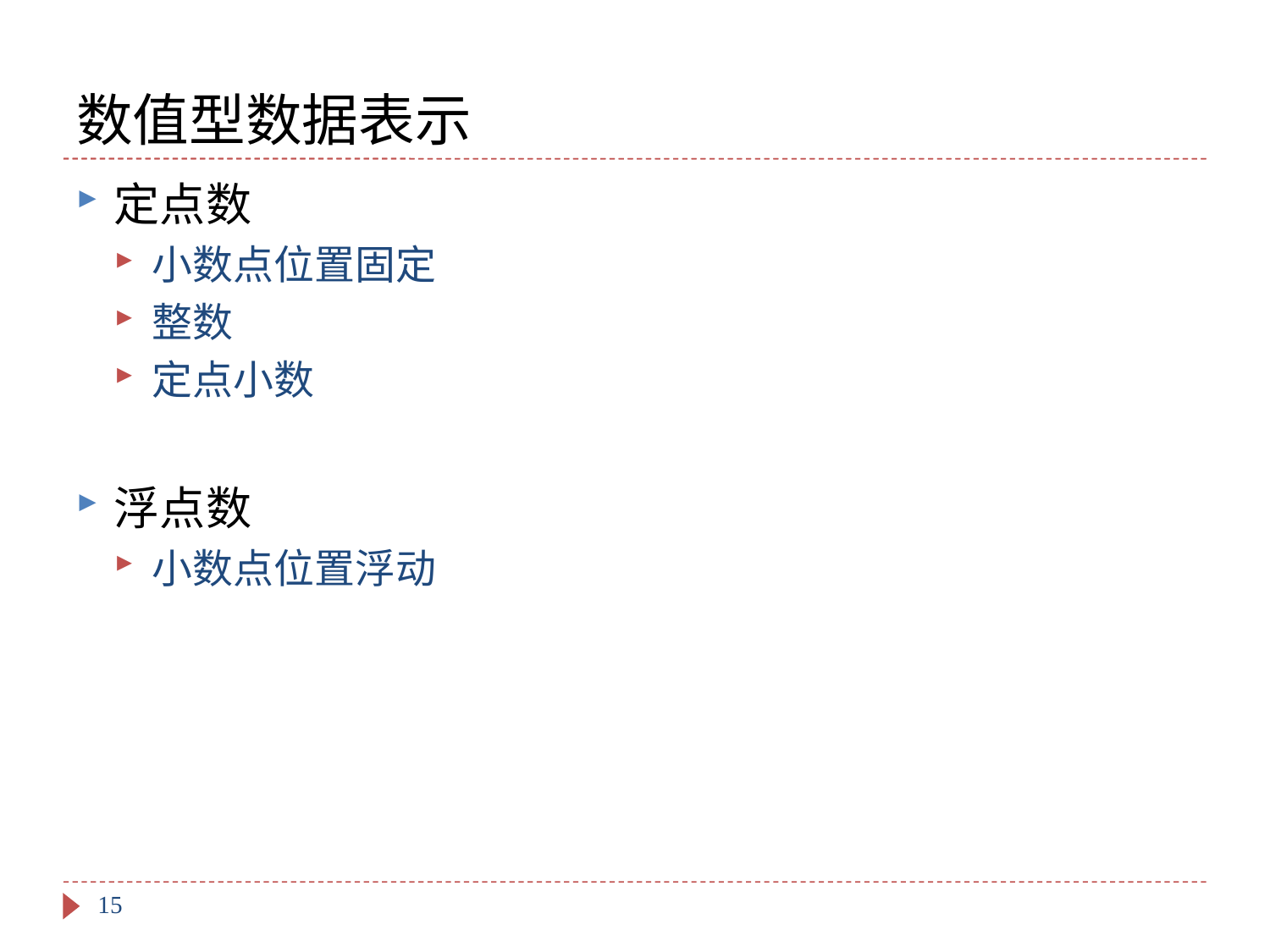

# 数值型数据表示
定点数
小数点位置固定
整数
定点小数

浮点数
小数点位置浮动
15